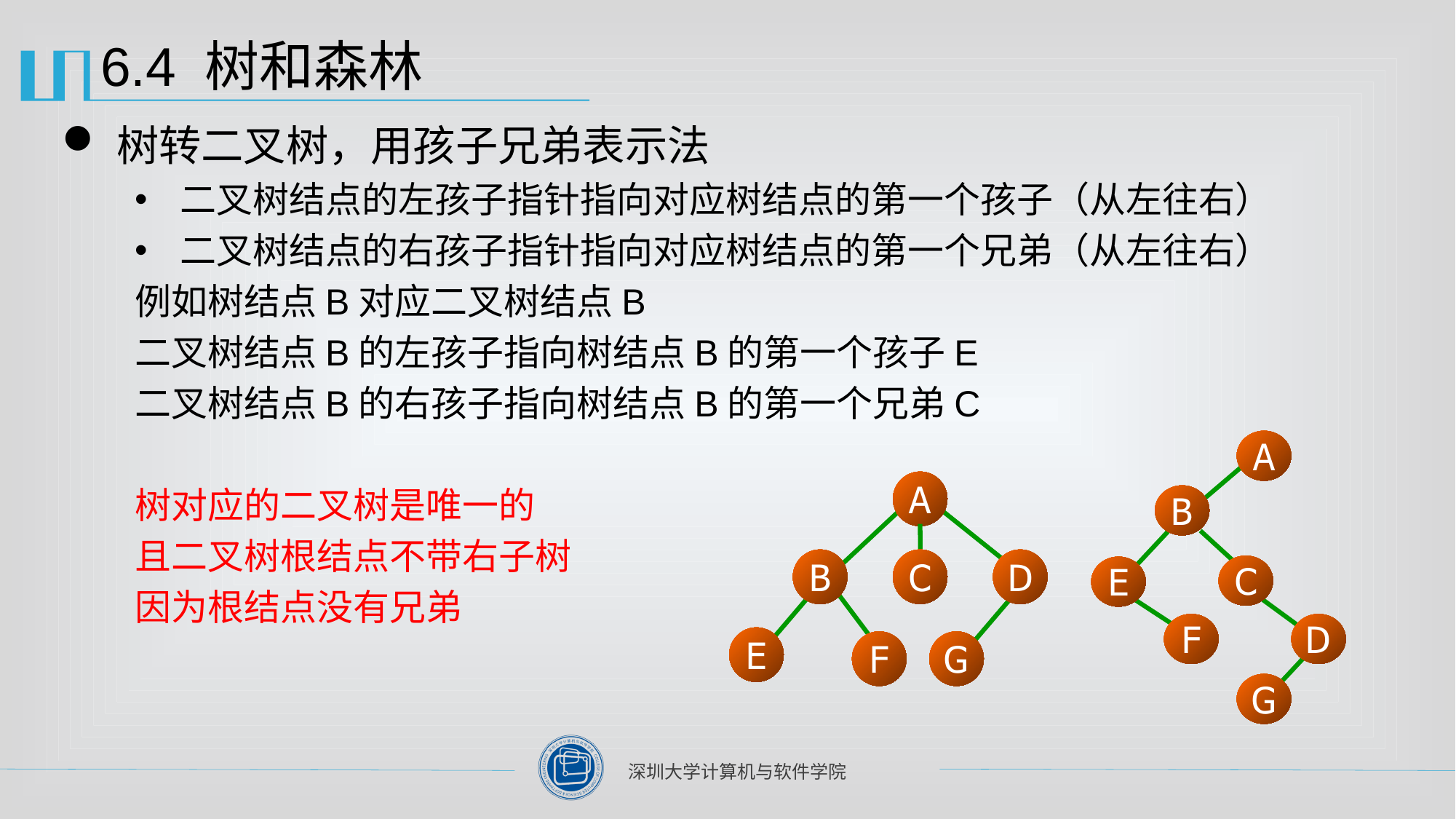

# 6.4 树和森林
树转二叉树，用孩子兄弟表示法
二叉树结点的左孩子指针指向对应树结点的第一个孩子（从左往右）
二叉树结点的右孩子指针指向对应树结点的第一个兄弟（从左往右）
例如树结点B对应二叉树结点B
二叉树结点B的左孩子指向树结点B的第一个孩子E
二叉树结点B的右孩子指向树结点B的第一个兄弟C

树对应的二叉树是唯一的
且二叉树根结点不带右子树
因为根结点没有兄弟

A

B

C
E

F
D

G
A

B
C
D

E
F
G
112